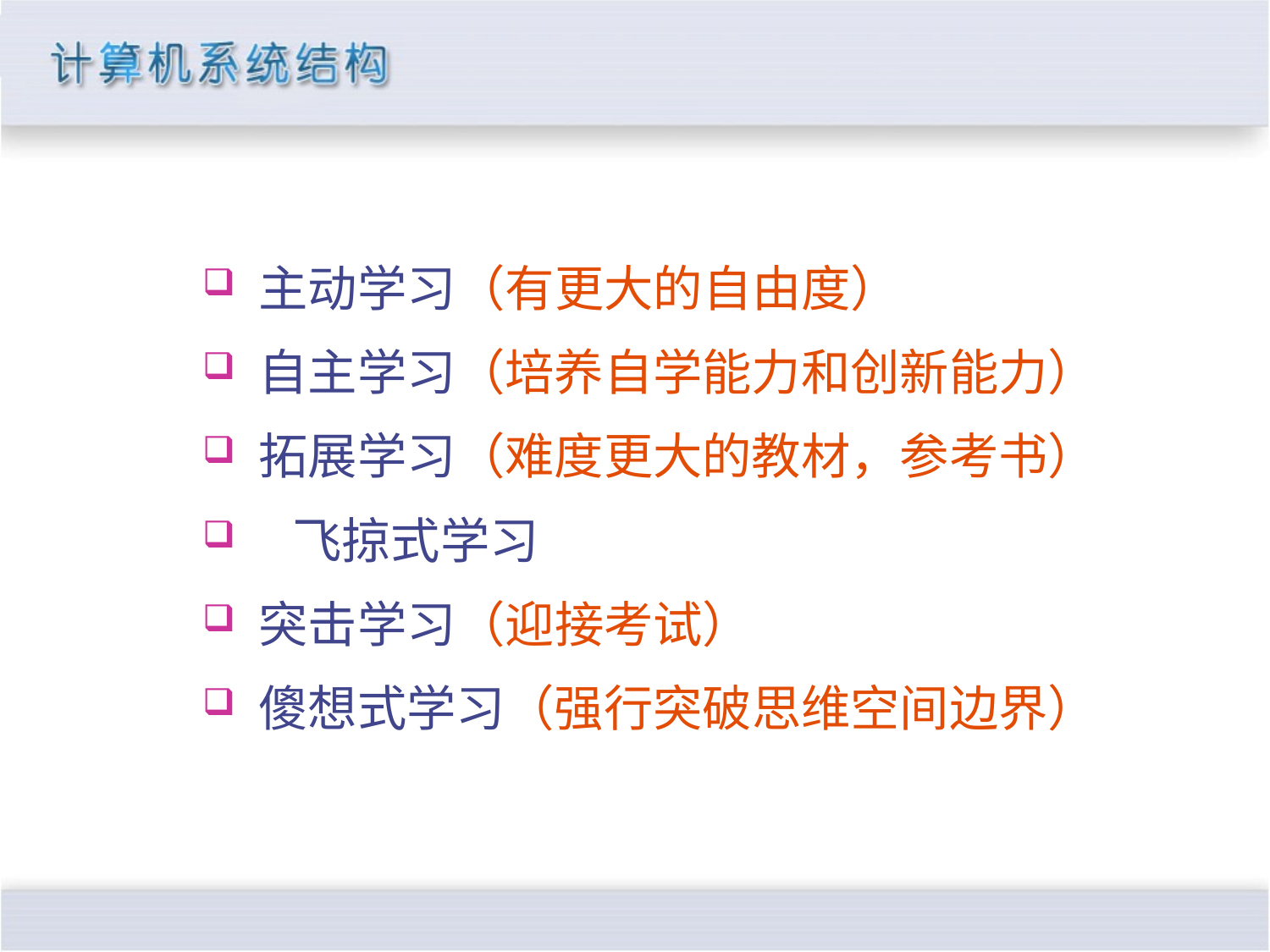

主动学习（有更大的自由度）
 自主学习（培养自学能力和创新能力）
 拓展学习（难度更大的教材，参考书）
 	飞掠式学习
 突击学习（迎接考试）
 傻想式学习（强行突破思维空间边界）